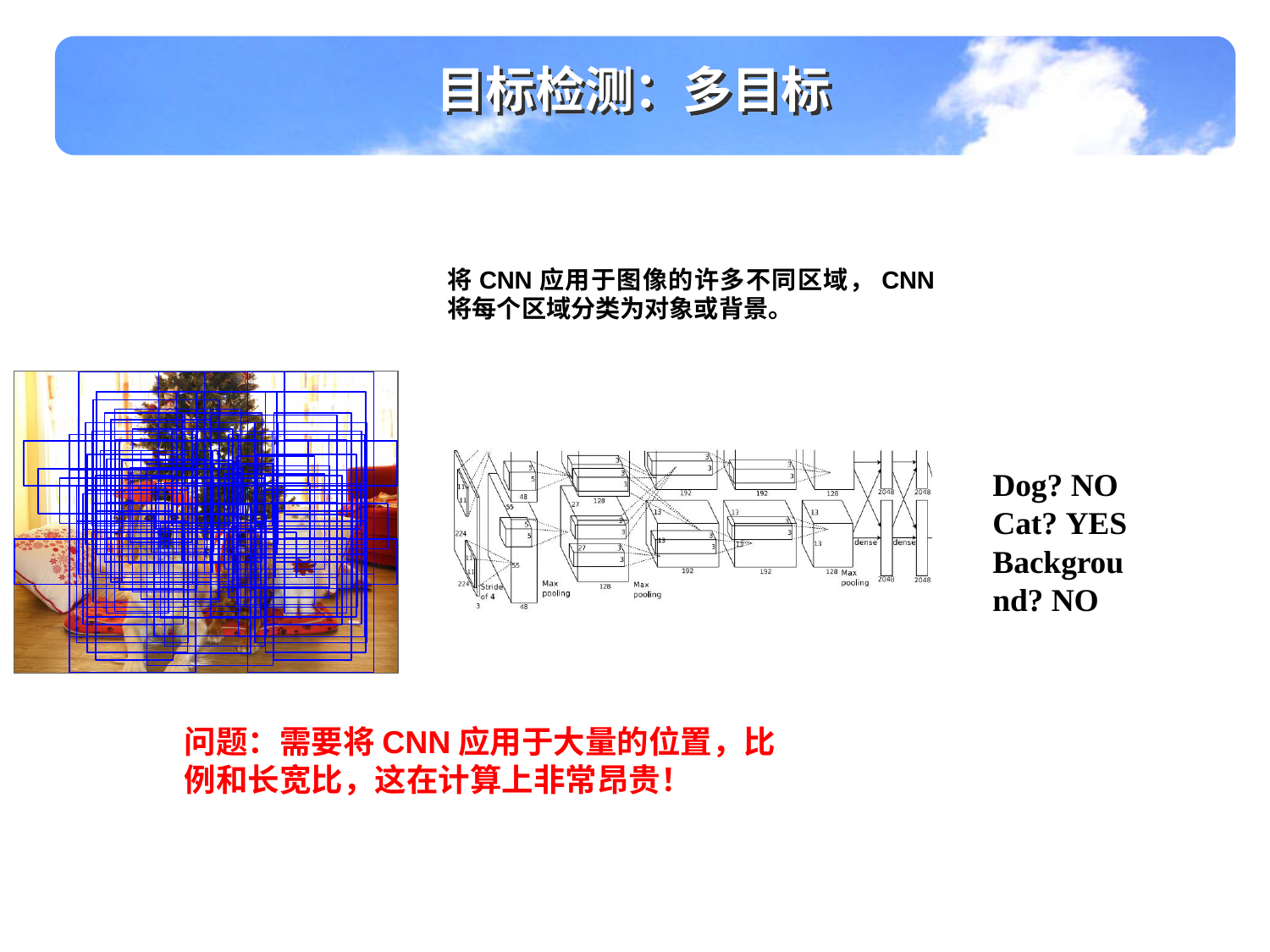

目标检测：多目标
将CNN应用于图像的许多不同区域，CNN将每个区域分类为对象或背景。

Dog? NO  Cat? YES
Background? NO

问题：需要将CNN应用于大量的位置，比例和长宽比，这在计算上非常昂贵！